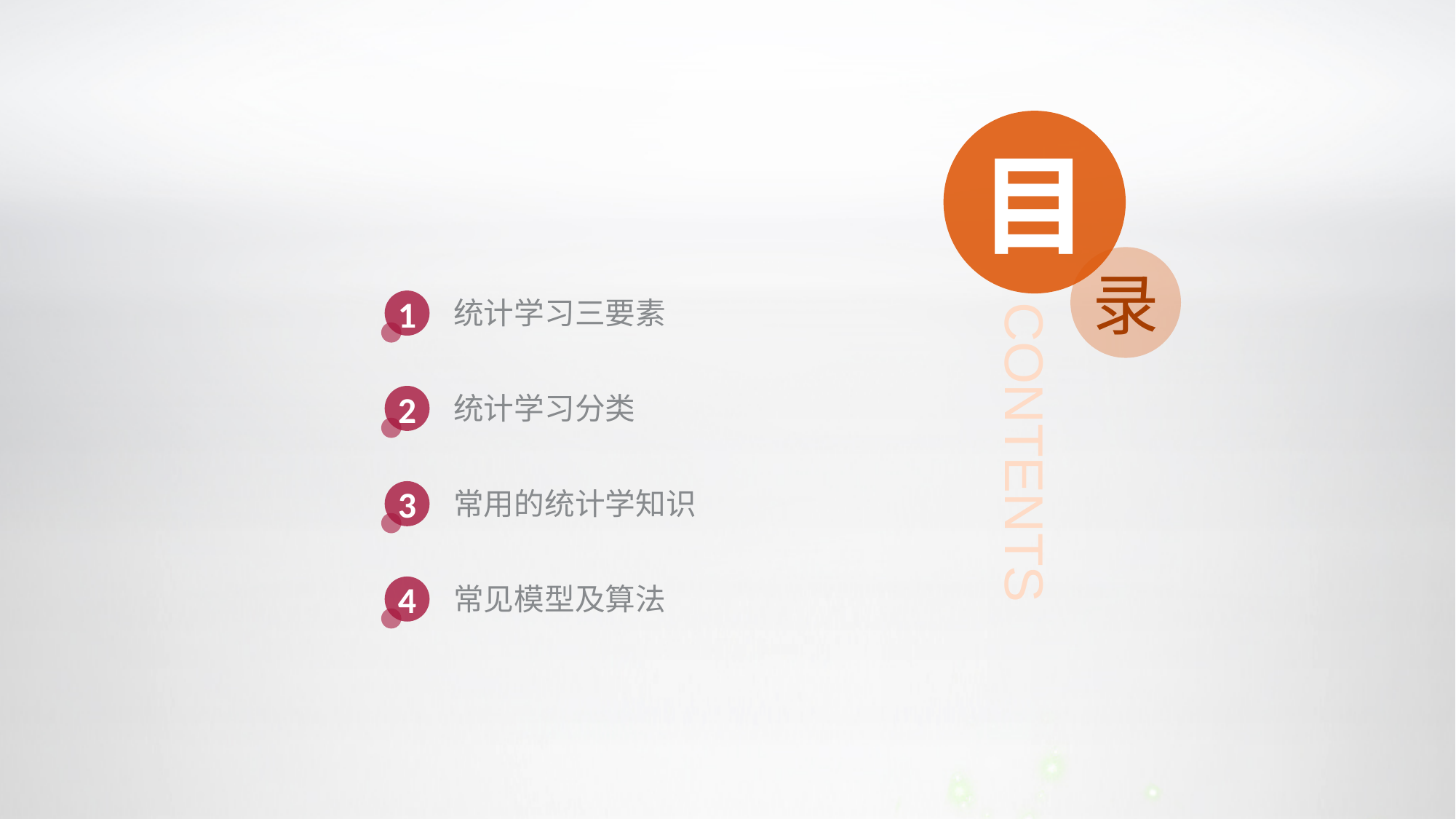

目
录
统计学习三要素
1
CONTENTS

统计学习分类
2

常用的统计学知识
3

常见模型及算法
4